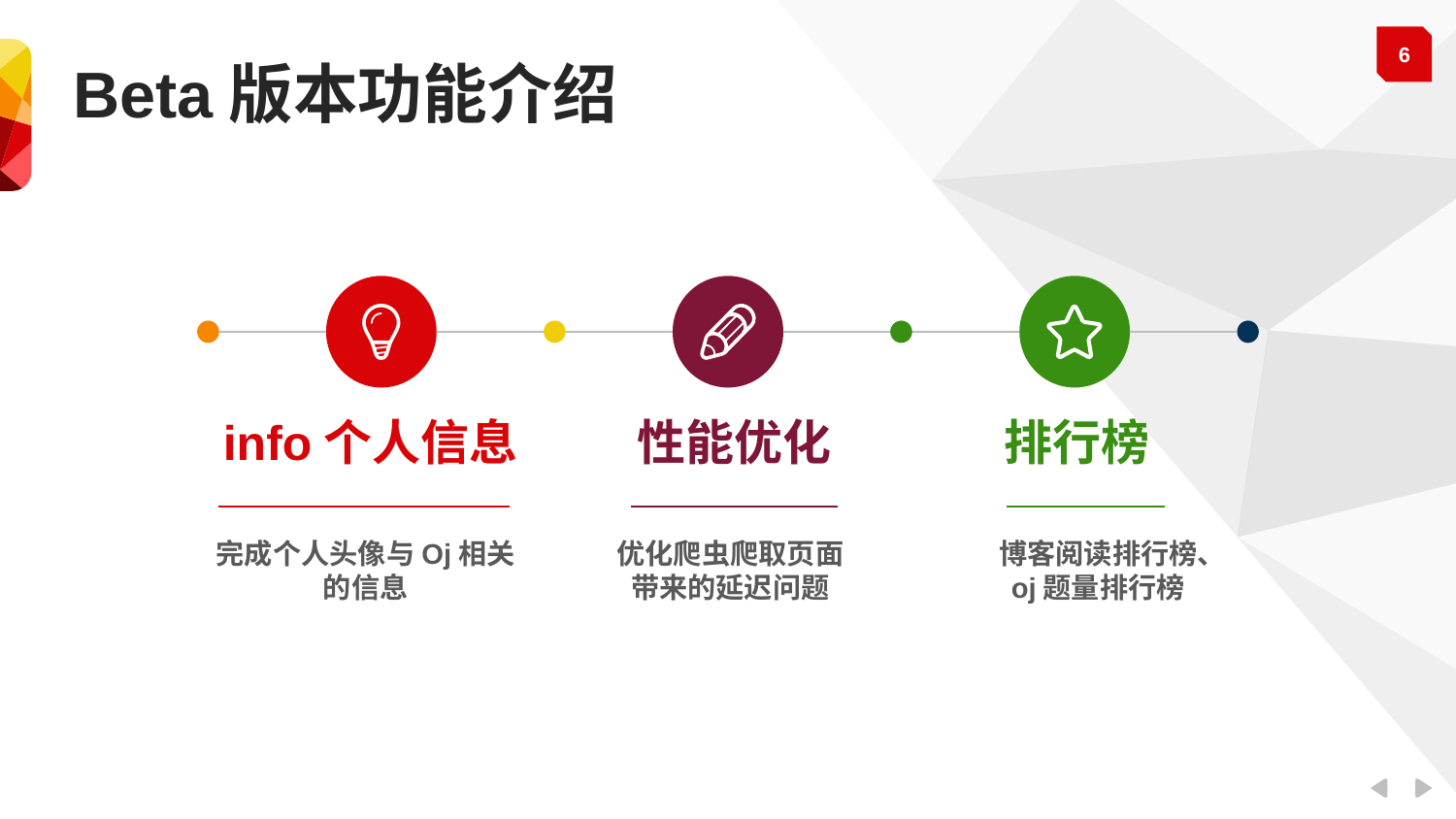

Beta版本功能介绍

info个人信息
性能优化
排行榜
优化爬虫爬取页面带来的延迟问题

博客阅读排行榜、oj题量排行榜
完成个人头像与Oj相关的信息